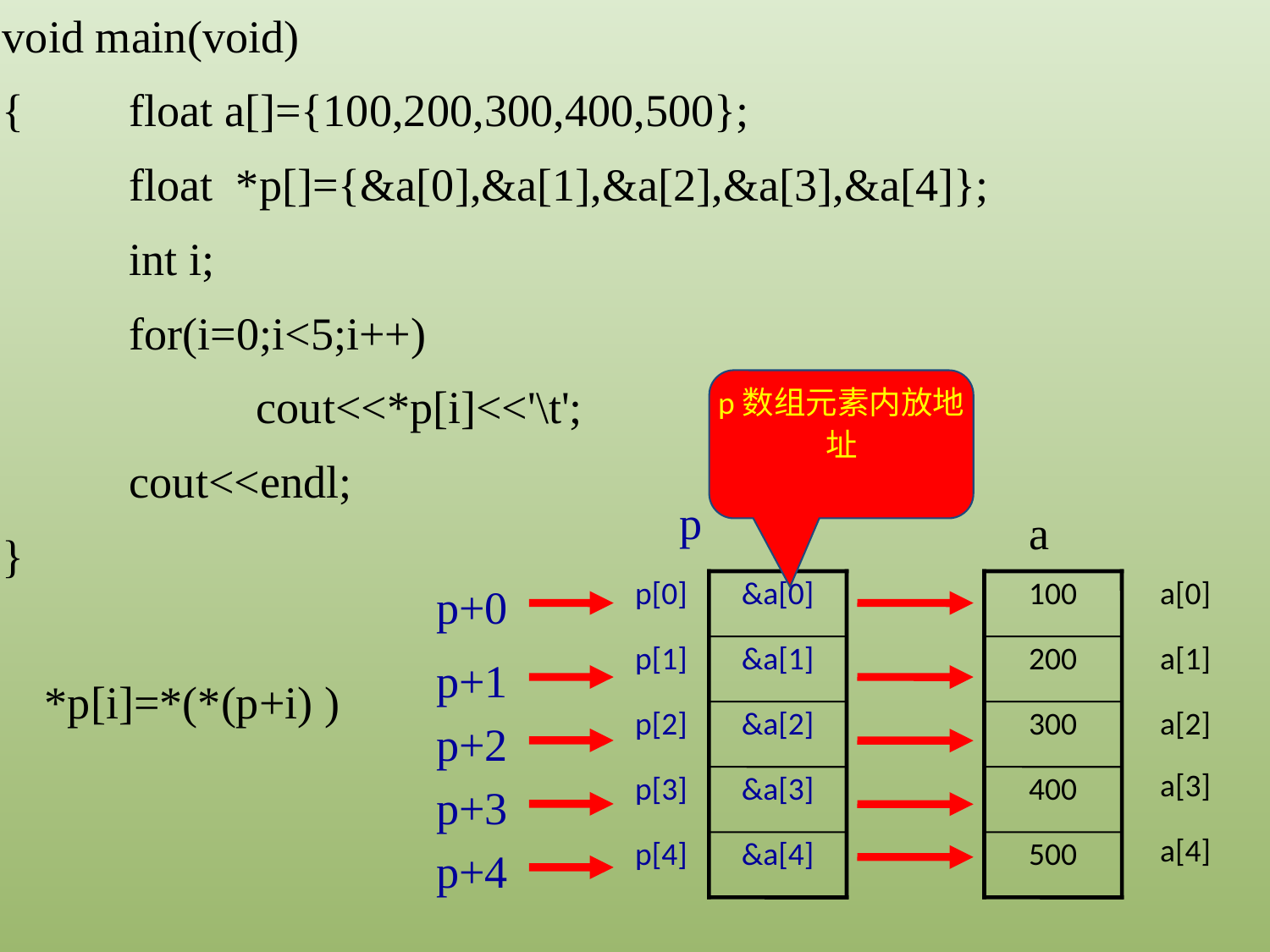

void main(void)
{	float a[]={100,200,300,400,500};
	float  *p[]={&a[0],&a[1],&a[2],&a[3],&a[4]};
	int i;
	for(i=0;i<5;i++)
		cout<<*p[i]<<'\t';
	cout<<endl;
}
p数组元素内放地址
p
p[0]

&a[0]

p[1]

&a[1]

p[2]

&a[2]

p[3]

&a[3]

p[4]
&a[4]

a
100

a[0]

200

a[1]

300

a[2]

a[3]

400

a[4]

500

p+0

p+1

*p[i]=*(*(p+i) )
p+2

p+3

p+4

510